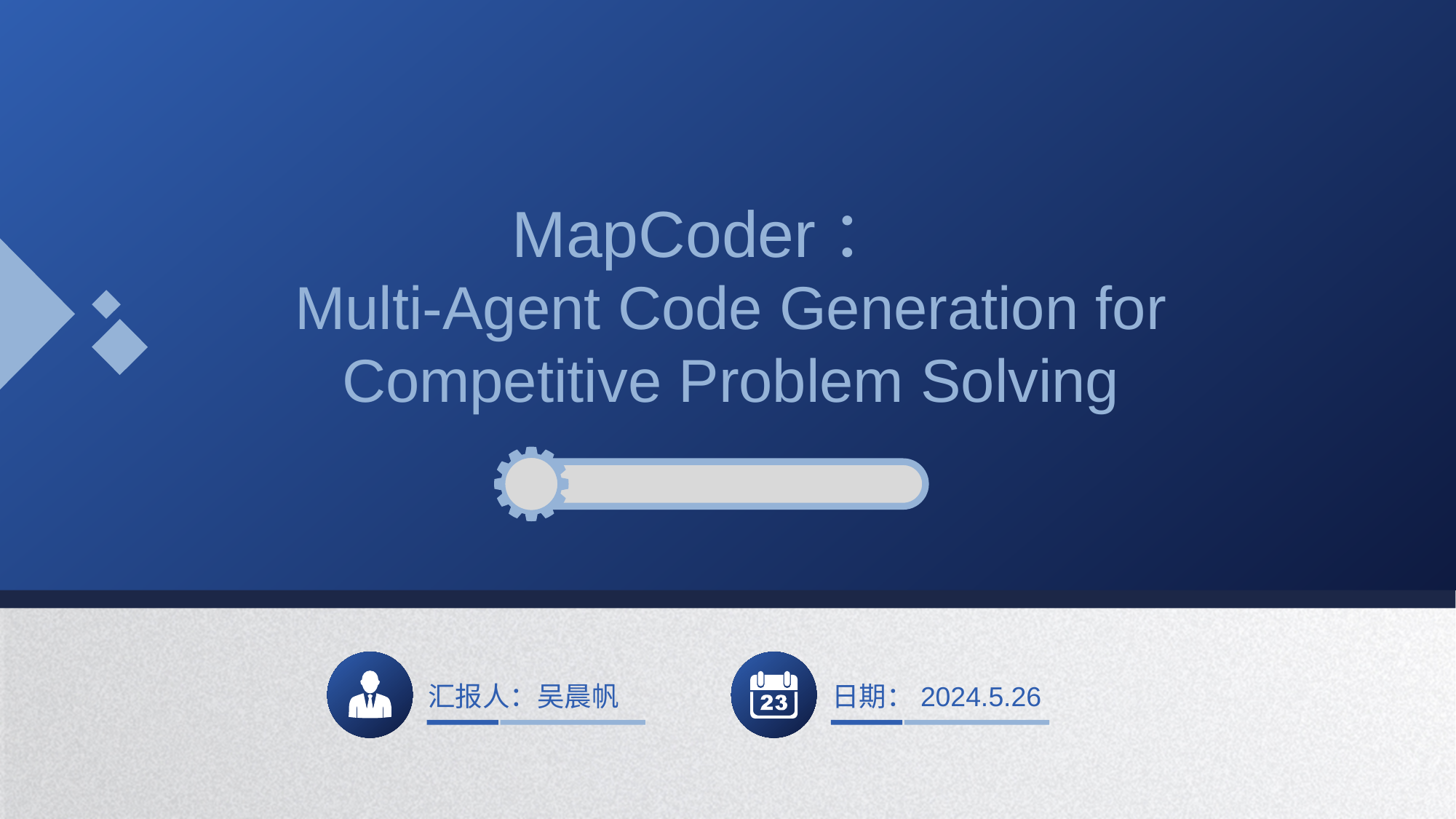

MapCoder：
Multi-Agent Code Generation for Competitive Problem Solving

汇报人：吴晨帆
日期：2024.5.26